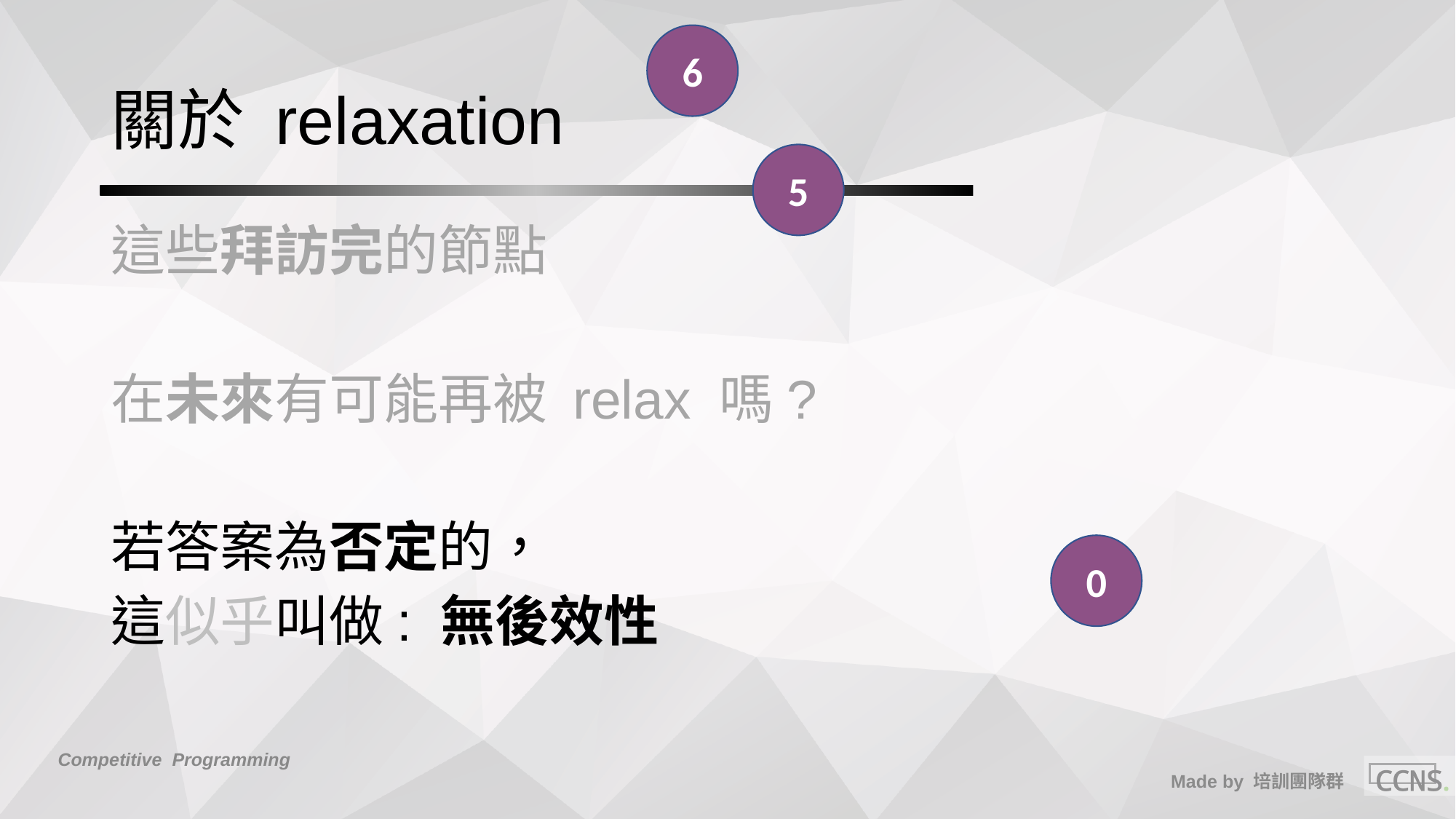

6
# 關於 relaxation
5
這些拜訪完的節點

在未來有可能再被 relax 嗎?

若答案為否定的，
這似乎叫做: 無後效性
0